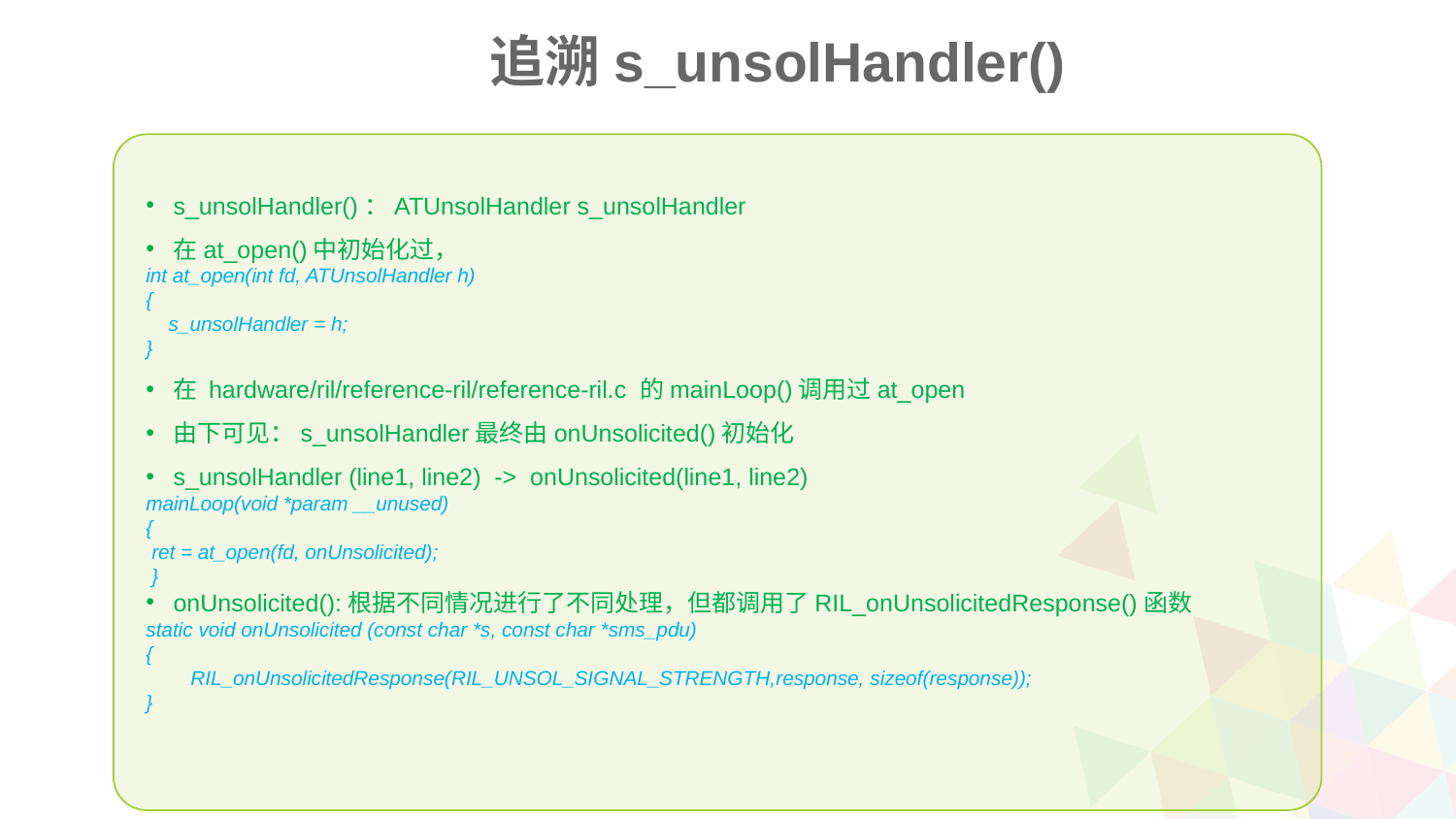

追溯s_unsolHandler()

s_unsolHandler()：ATUnsolHandler s_unsolHandler
在at_open()中初始化过，
int at_open(int fd, ATUnsolHandler h)
{
    s_unsolHandler = h;
}
在 hardware/ril/reference-ril/reference-ril.c 的mainLoop()调用过at_open
由下可见：s_unsolHandler最终由onUnsolicited()初始化
s_unsolHandler (line1, line2)  ->  onUnsolicited(line1, line2)
mainLoop(void *param __unused)
{
 ret = at_open(fd, onUnsolicited);
 }
onUnsolicited():根据不同情况进行了不同处理，但都调用了RIL_onUnsolicitedResponse()函数
static void onUnsolicited (const char *s, const char *sms_pdu)
{
        RIL_onUnsolicitedResponse(RIL_UNSOL_SIGNAL_STRENGTH,response, sizeof(response));
}